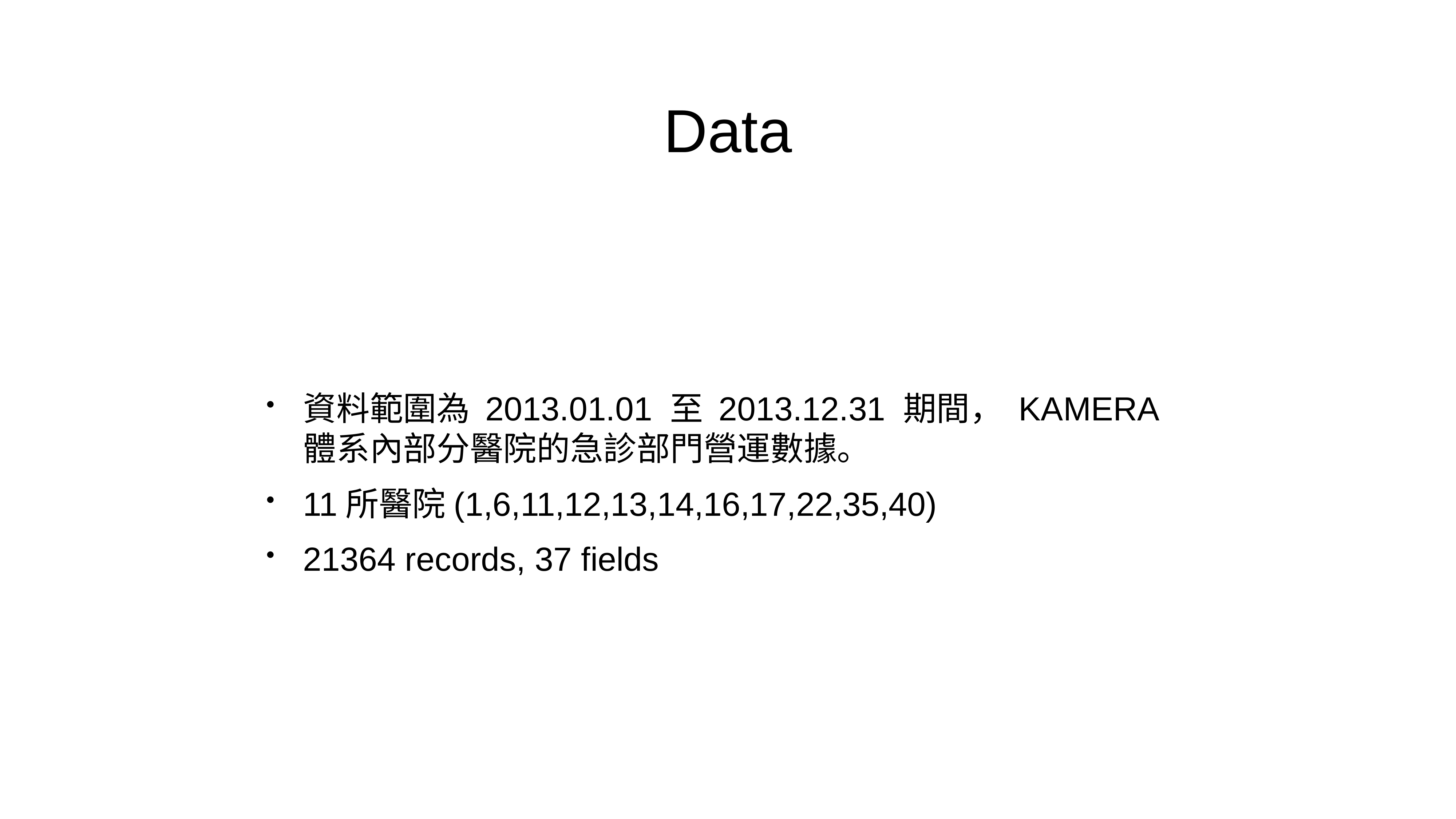

# Data
資料範圍為 2013.01.01 至 2013.12.31 期間， KAMERA 體系內部分醫院的急診部門營運數據。
11所醫院(1,6,11,12,13,14,16,17,22,35,40)
21364 records, 37 fields